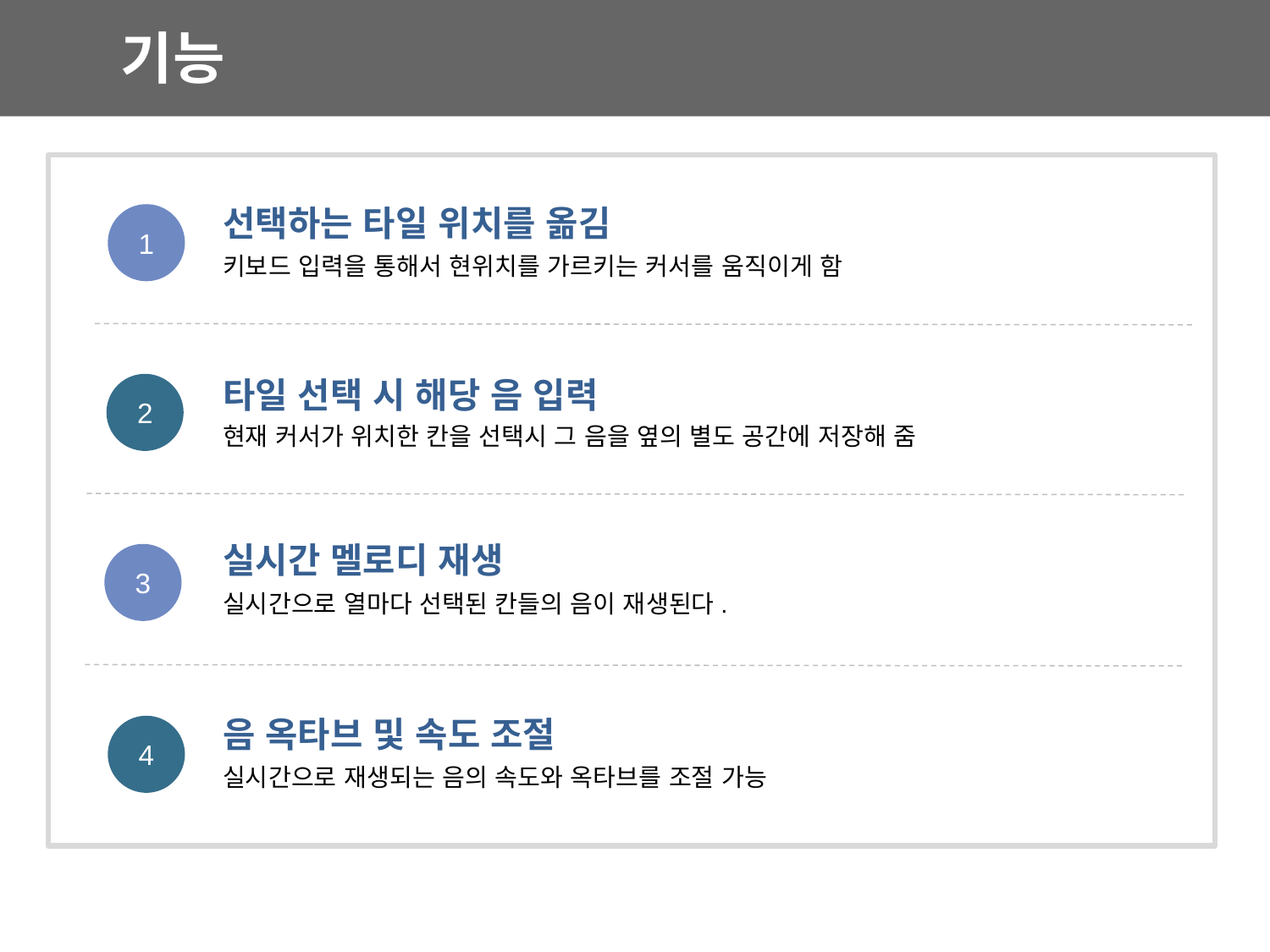

기능

선택하는 타일 위치를 옮김
1
키보드 입력을 통해서 현위치를 가르키는 커서를 움직이게 함
타일 선택 시 해당 음 입력
2
현재 커서가 위치한 칸을 선택시 그 음을 옆의 별도 공간에 저장해 줌
실시간 멜로디 재생
3
실시간으로 열마다 선택된 칸들의 음이 재생된다.
음 옥타브 및 속도 조절
4
실시간으로 재생되는 음의 속도와 옥타브를 조절 가능